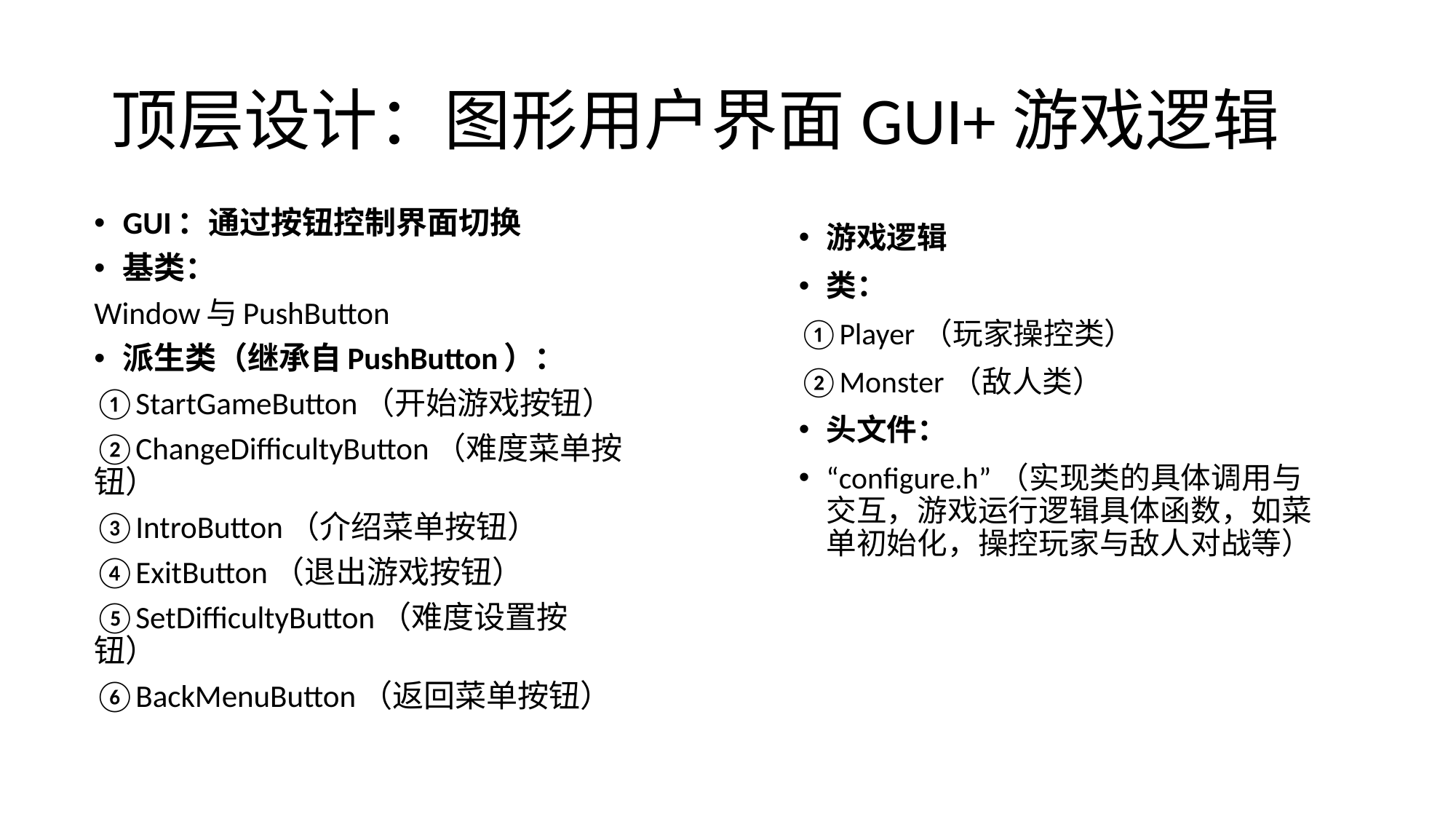

# 顶层设计：图形用户界面GUI+游戏逻辑
GUI：通过按钮控制界面切换
基类：
Window与PushButton
派生类（继承自PushButton）：
①StartGameButton（开始游戏按钮）
②ChangeDifficultyButton（难度菜单按钮）
③IntroButton（介绍菜单按钮）
④ExitButton（退出游戏按钮）
⑤SetDifficultyButton（难度设置按钮）
⑥BackMenuButton（返回菜单按钮）
游戏逻辑
类：
①Player（玩家操控类）
②Monster（敌人类）
头文件：
“configure.h”（实现类的具体调用与交互，游戏运行逻辑具体函数，如菜单初始化，操控玩家与敌人对战等）